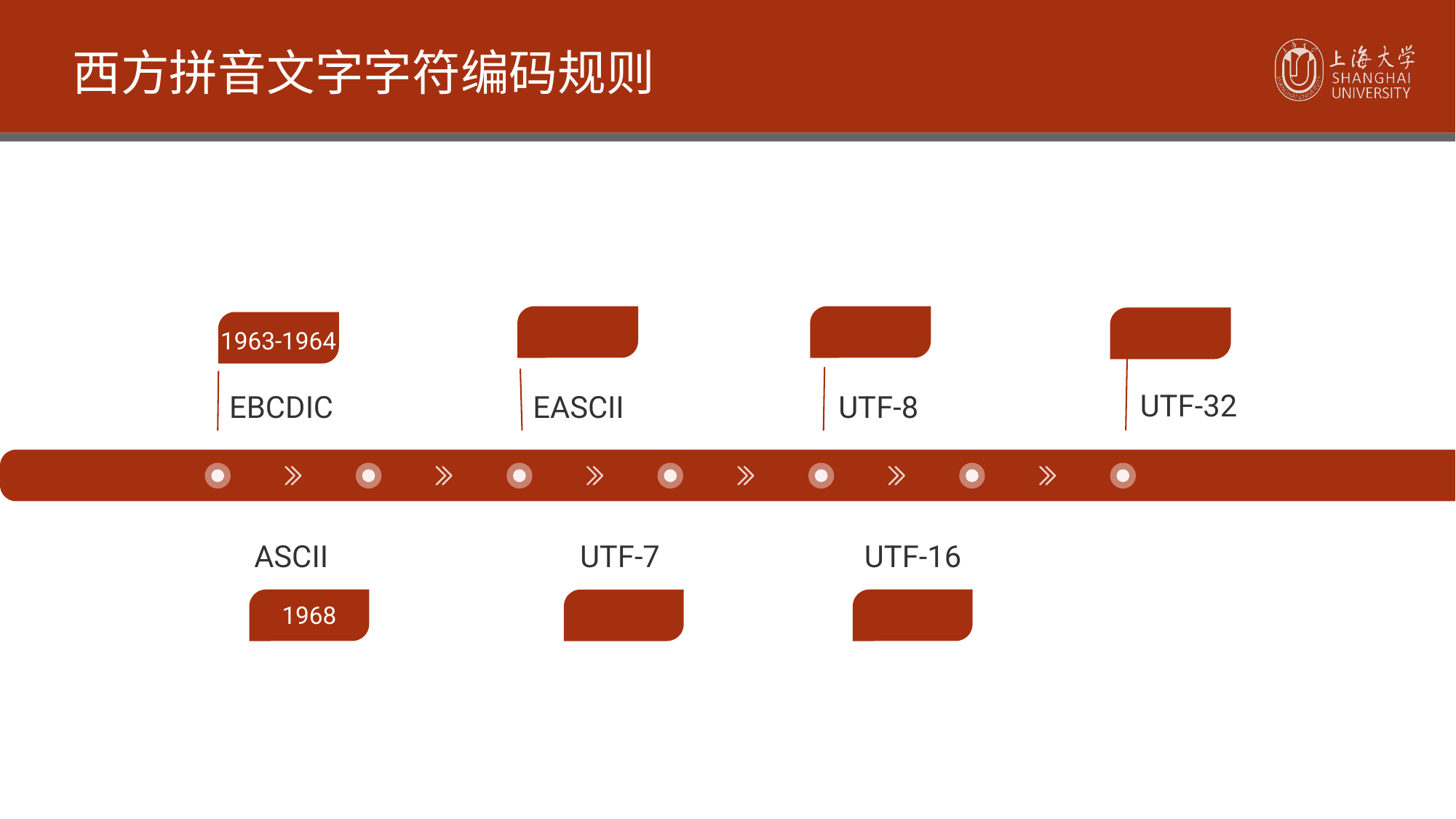

西方拼音文字字符编码规则

1963-1964
UTF-32
EBCDIC
EASCII
UTF-8

ASCII
UTF-7
UTF-16

1968